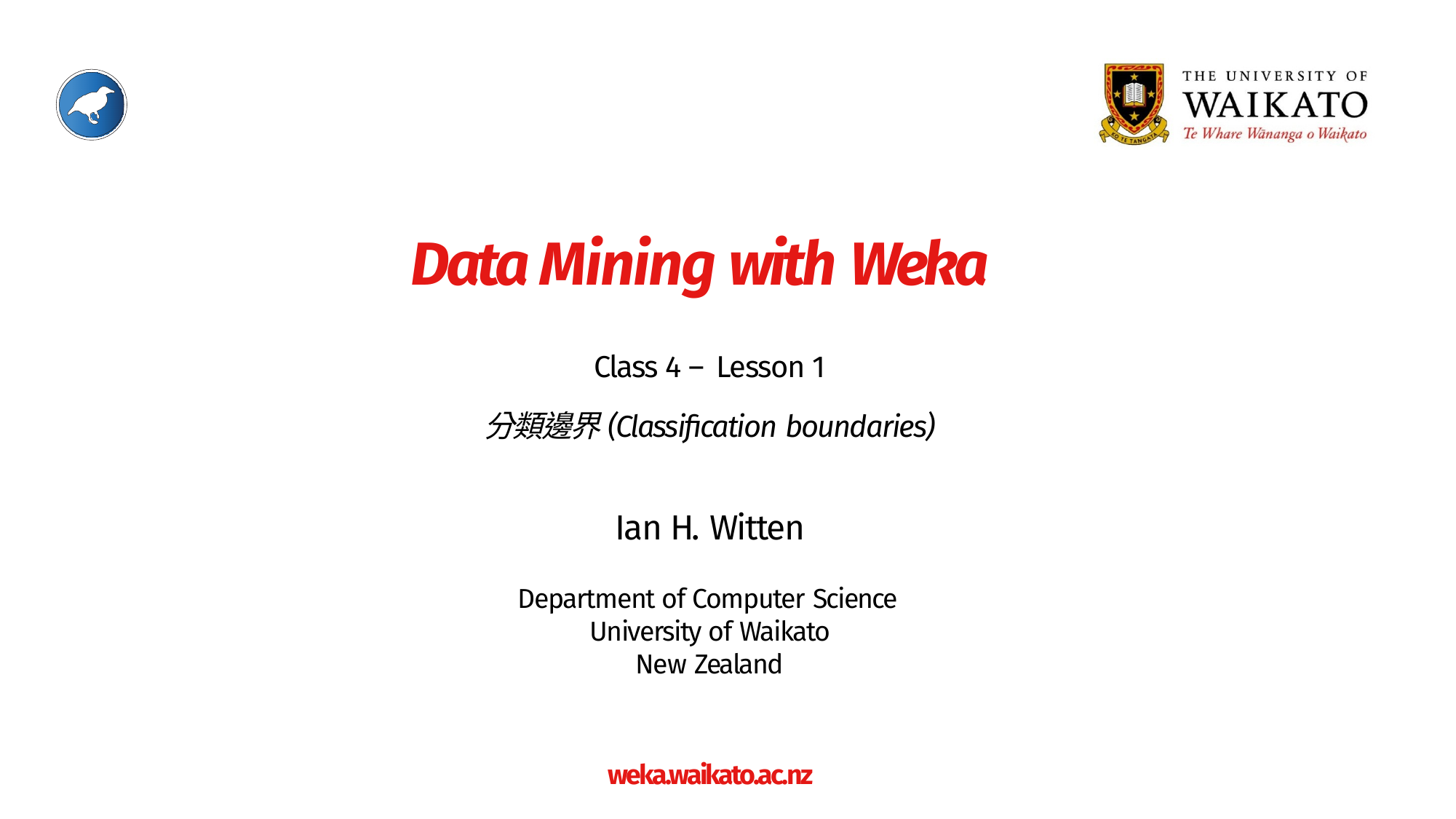

# Data Mining with Weka
Class 4 – Lesson 1
分類邊界(Classification boundaries)

Ian H. Witten

Department of Computer Science  University of Waikato
New Zealand

weka.waikato.ac.nz